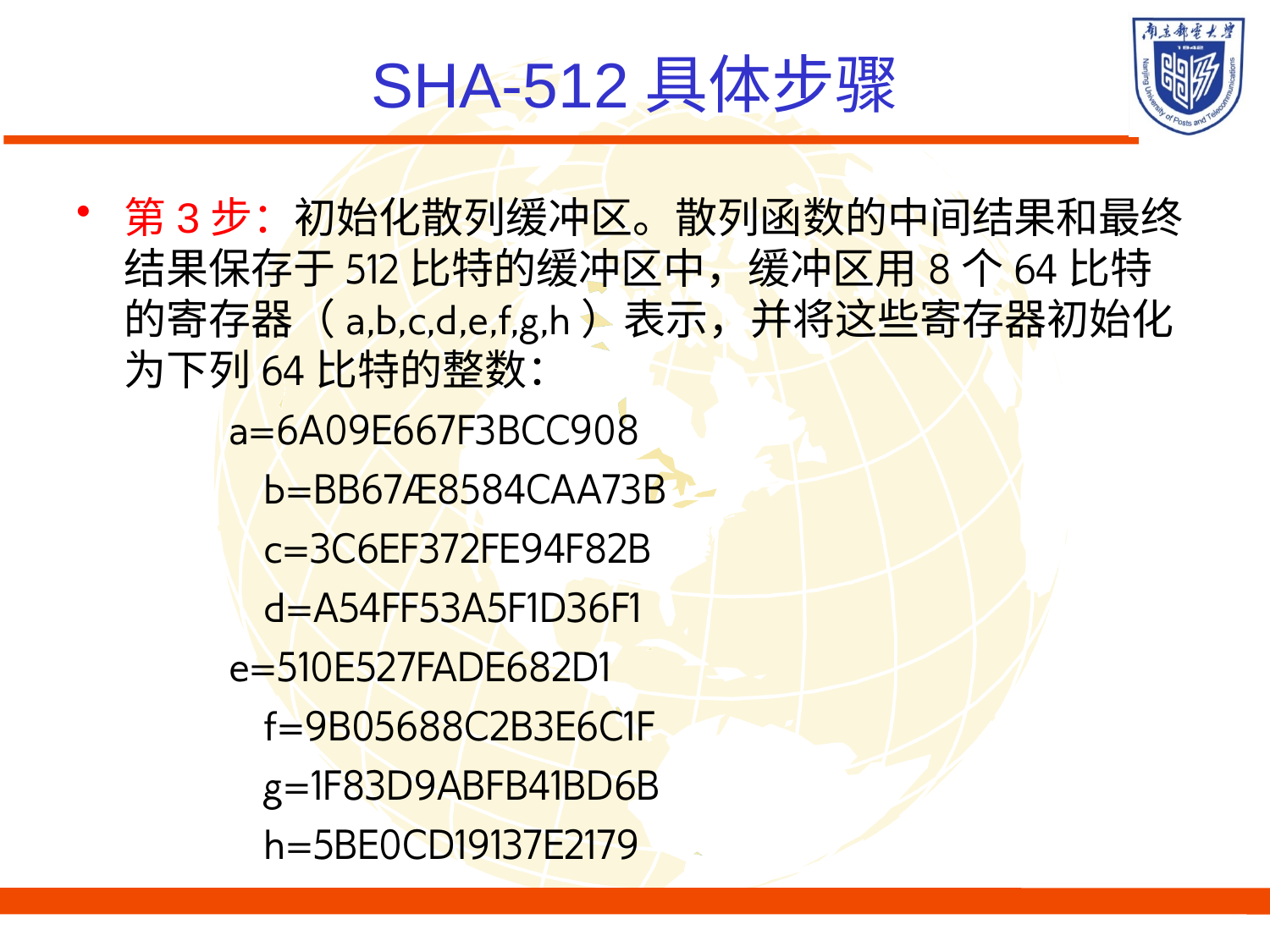

# SHA-512具体步骤
第3步：初始化散列缓冲区。散列函数的中间结果和最终结果保存于512比特的缓冲区中，缓冲区用8个64比特的寄存器（a,b,c,d,e,f,g,h）表示，并将这些寄存器初始化为下列64比特的整数：
            a=6A09E667F3BCC908
		 b=BB67AE8584CAA73B
 		 c=3C6EF372FE94F82B
		 d=A54FF53A5F1D36F1
            e=510E527FADE682D1
		 f=9B05688C2B3E6C1F
		 g=1F83D9ABFB41BD6B
		 h=5BE0CD19137E2179